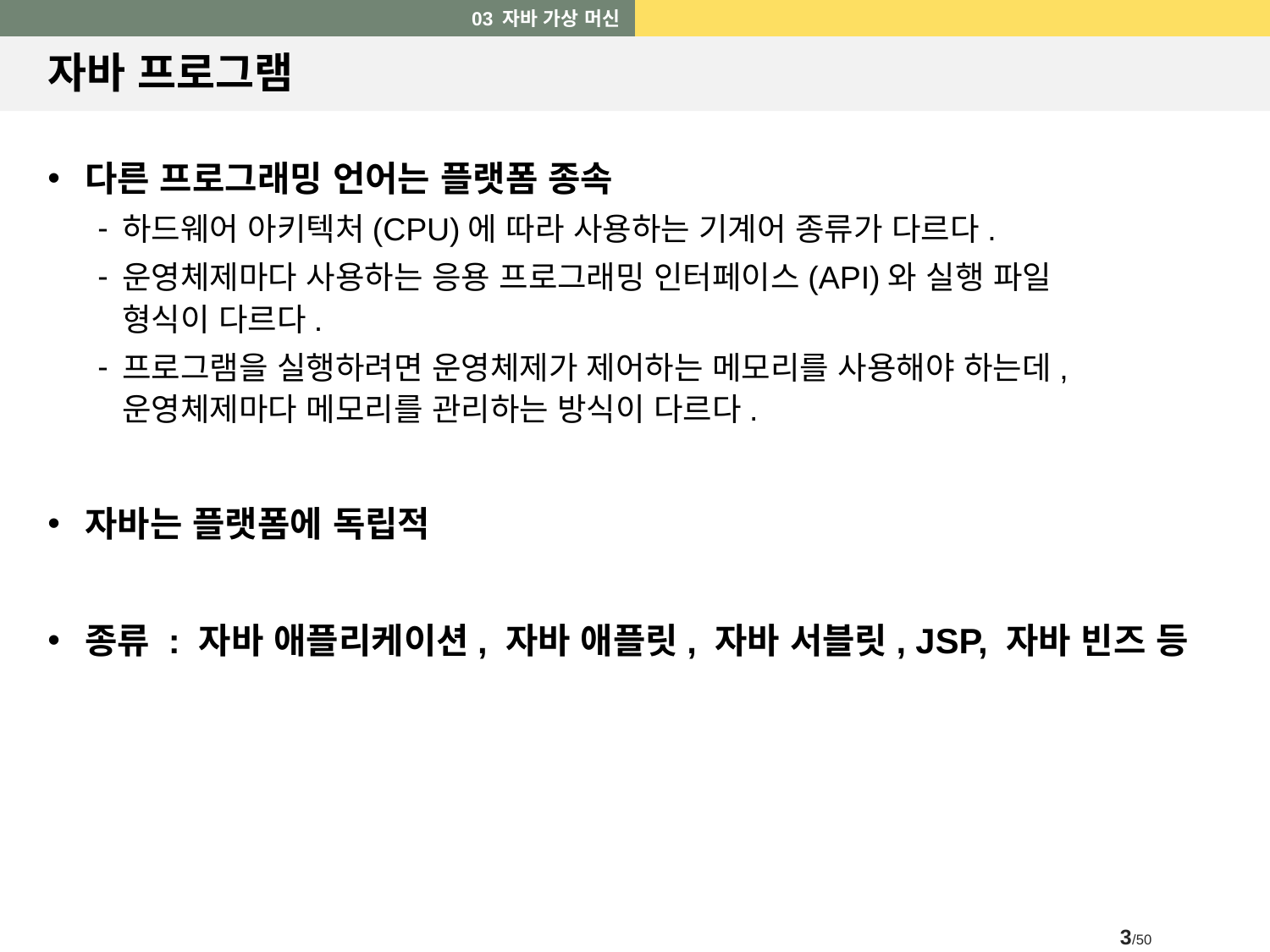

03 자바 가상 머신

# 자바 프로그램
다른 프로그래밍 언어는 플랫폼 종속
하드웨어 아키텍처(CPU)에 따라 사용하는 기계어 종류가 다르다.
운영체제마다 사용하는 응용 프로그래밍 인터페이스(API)와 실행 파일
형식이 다르다.
프로그램을 실행하려면 운영체제가 제어하는 메모리를 사용해야 하는데,
운영체제마다 메모리를 관리하는 방식이 다르다.

자바는 플랫폼에 독립적

종류 : 자바 애플리케이션, 자바 애플릿, 자바 서블릿, JSP, 자바 빈즈 등